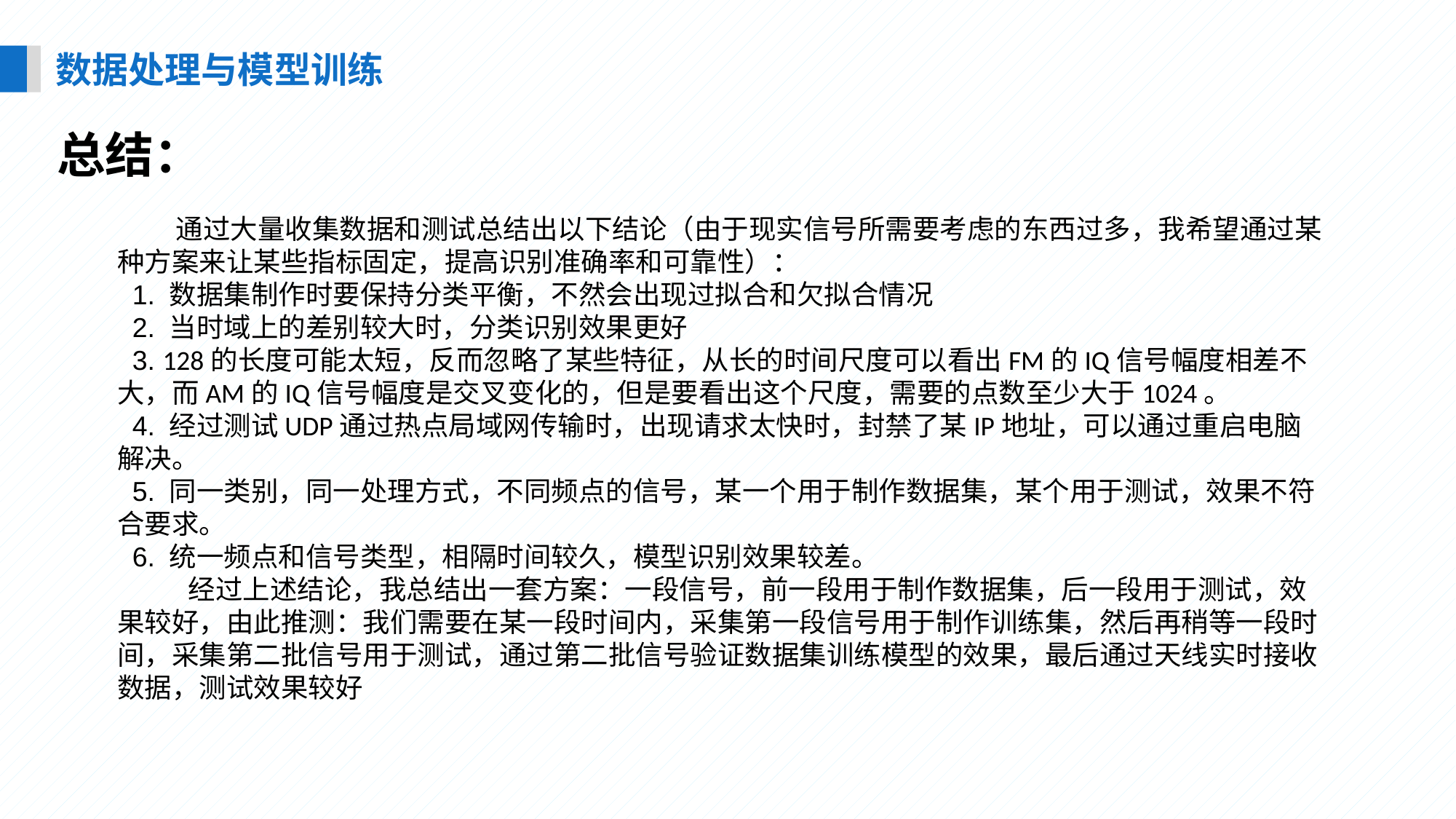

数据处理与模型训练

总结：
      通过大量收集数据和测试总结出以下结论（由于现实信号所需要考虑的东西过多，我希望通过某种方案来让某些指标固定，提高识别准确率和可靠性）：
1. 数据集制作时要保持分类平衡，不然会出现过拟合和欠拟合情况
2. 当时域上的差别较大时，分类识别效果更好
3. 128的长度可能太短，反而忽略了某些特征，从长的时间尺度可以看出FM的IQ信号幅度相差不大，而AM的IQ信号幅度是交叉变化的，但是要看出这个尺度，需要的点数至少大于1024。
4. 经过测试UDP通过热点局域网传输时，出现请求太快时，封禁了某IP地址，可以通过重启电脑解决。
5. 同一类别，同一处理方式，不同频点的信号，某一个用于制作数据集，某个用于测试，效果不符合要求。
6. 统一频点和信号类型，相隔时间较久，模型识别效果较差。
        经过上述结论，我总结出一套方案：一段信号，前一段用于制作数据集，后一段用于测试，效果较好，由此推测：我们需要在某一段时间内，采集第一段信号用于制作训练集，然后再稍等一段时间，采集第二批信号用于测试，通过第二批信号验证数据集训练模型的效果，最后通过天线实时接收数据，测试效果较好